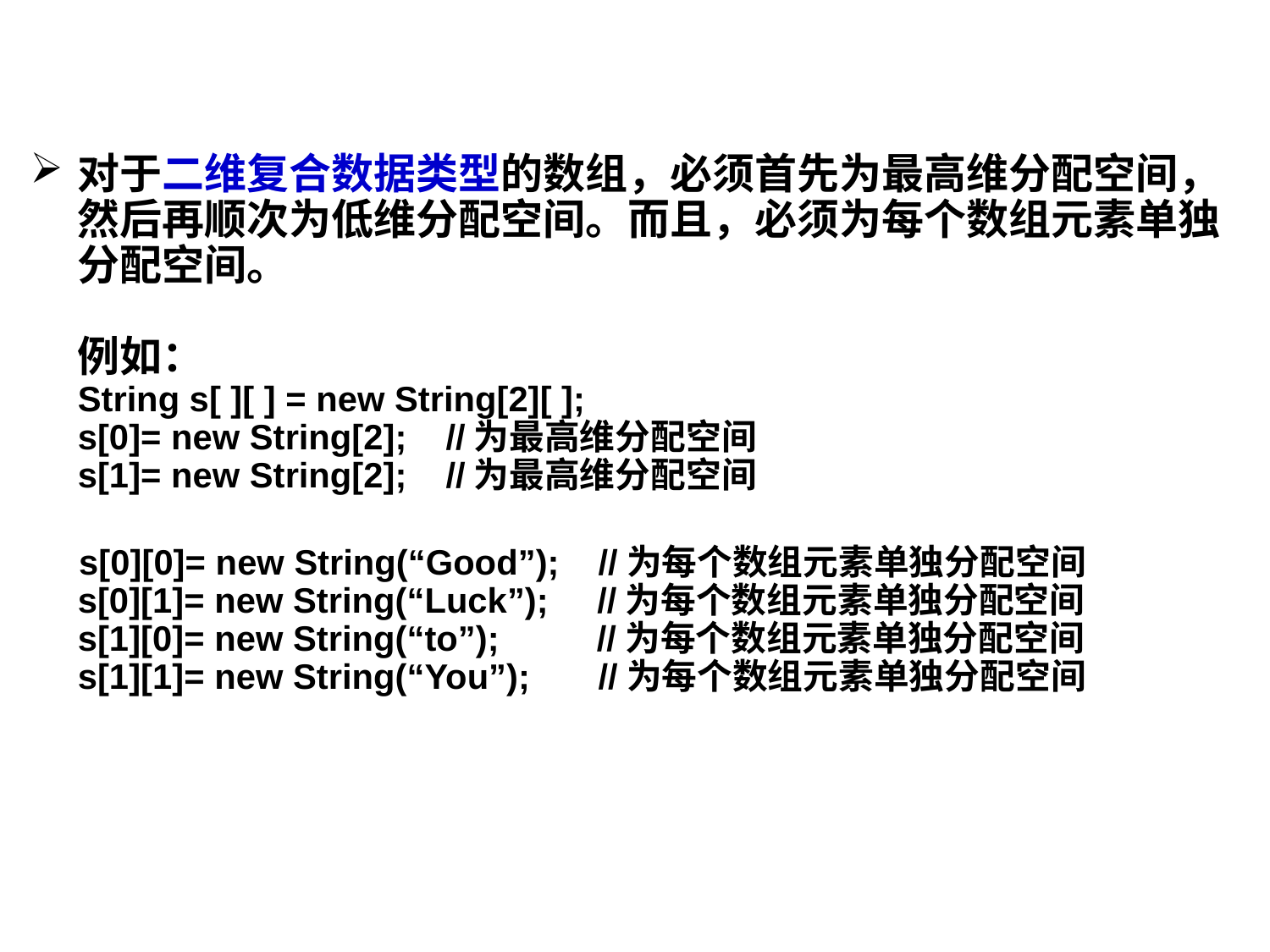

对于二维复合数据类型的数组，必须首先为最高维分配空间，然后再顺次为低维分配空间。而且，必须为每个数组元素单独分配空间。
例如：
String s[ ][ ] = new String[2][ ];
s[0]= new String[2];    //为最高维分配空间
s[1]= new String[2];    //为最高维分配空间
     s[0][0]= new String(“Good”);    //为每个数组元素单独分配空间
s[0][1]= new String(“Luck”);     //为每个数组元素单独分配空间
s[1][0]= new String(“to”);          //为每个数组元素单独分配空间
s[1][1]= new String(“You”);       //为每个数组元素单独分配空间